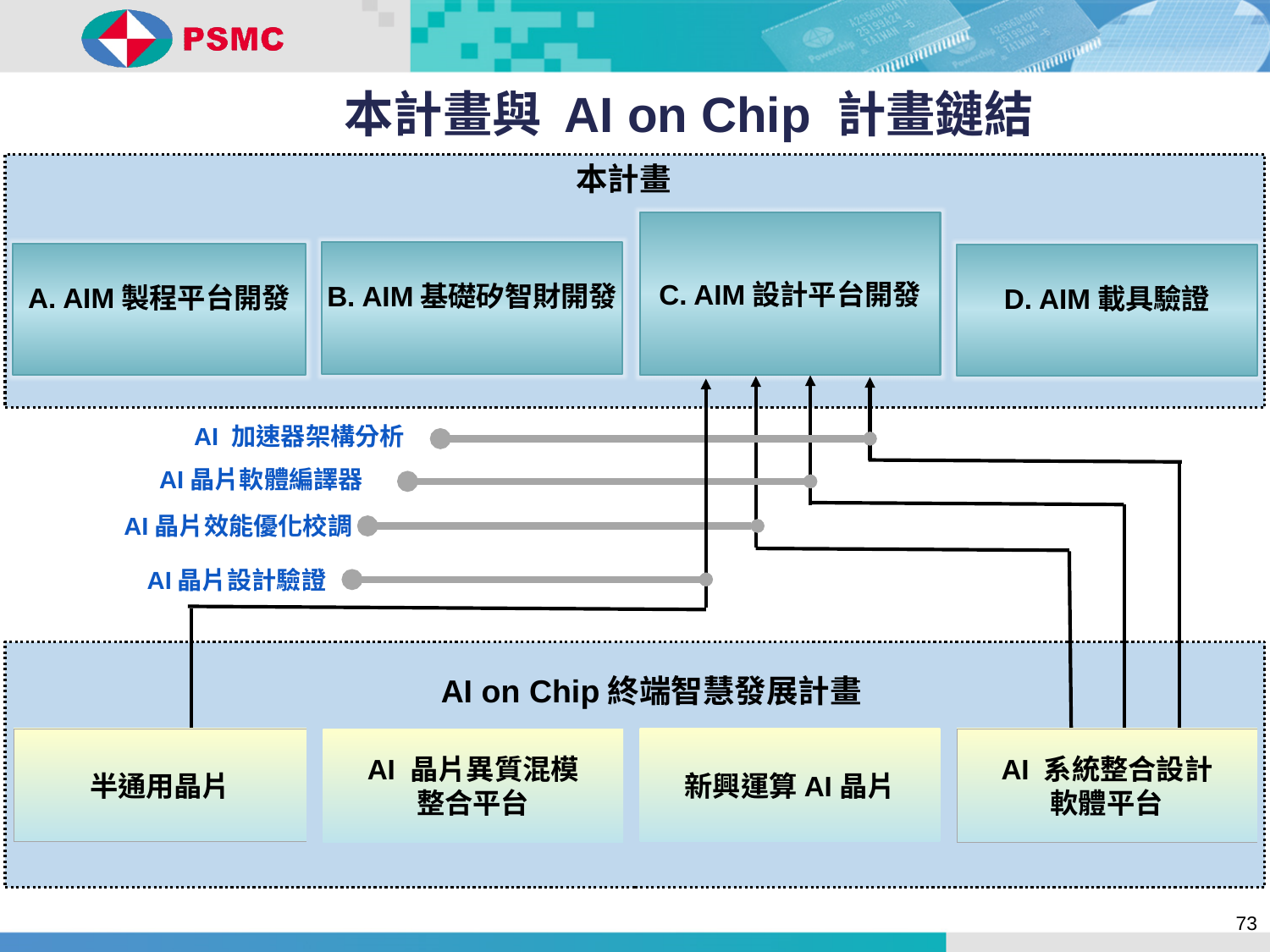

本計畫與 AI on Chip 計畫鏈結

本計畫

C. AIM設計平台開發
B. AIM基礎矽智財開發

A. AIM製程平台開發
D. AIM載具驗證

AI 加速器架構分析
AI晶片軟體編譯器
AI晶片效能優化校調
AI晶片設計驗證

AI on Chip終端智慧發展計畫
半通用晶片
新興運算AI晶片
AI 系統整合設計
軟體平台
AI 晶片異質混模
整合平台
73